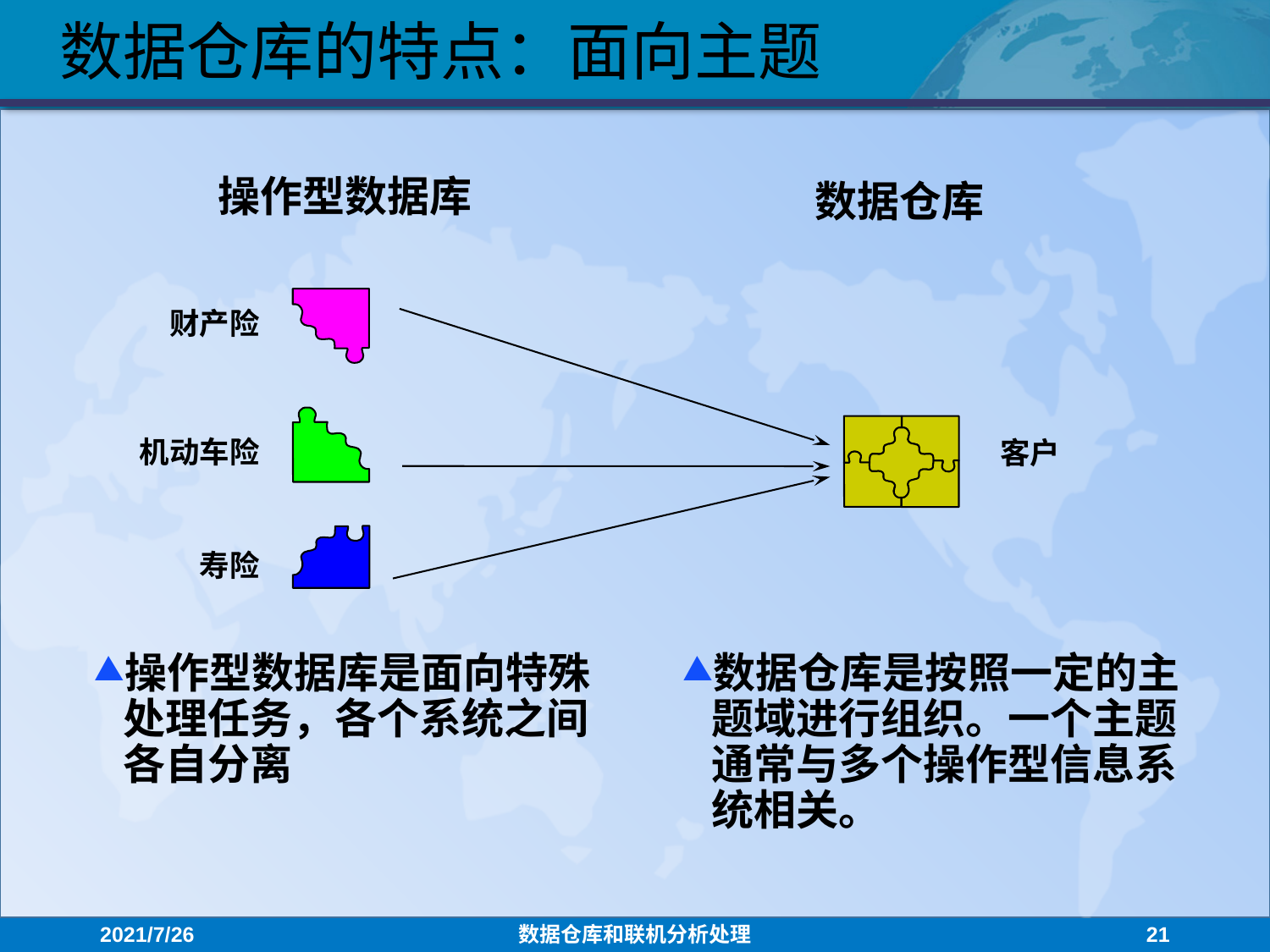

数据仓库的特点：面向主题
操作型数据库
数据仓库

财产险

机动车险
客户

寿险
操作型数据库是面向特殊处理任务，各个系统之间各自分离
数据仓库是按照一定的主题域进行组织。一个主题通常与多个操作型信息系统相关。
2021/7/26
数据仓库和联机分析处理
21